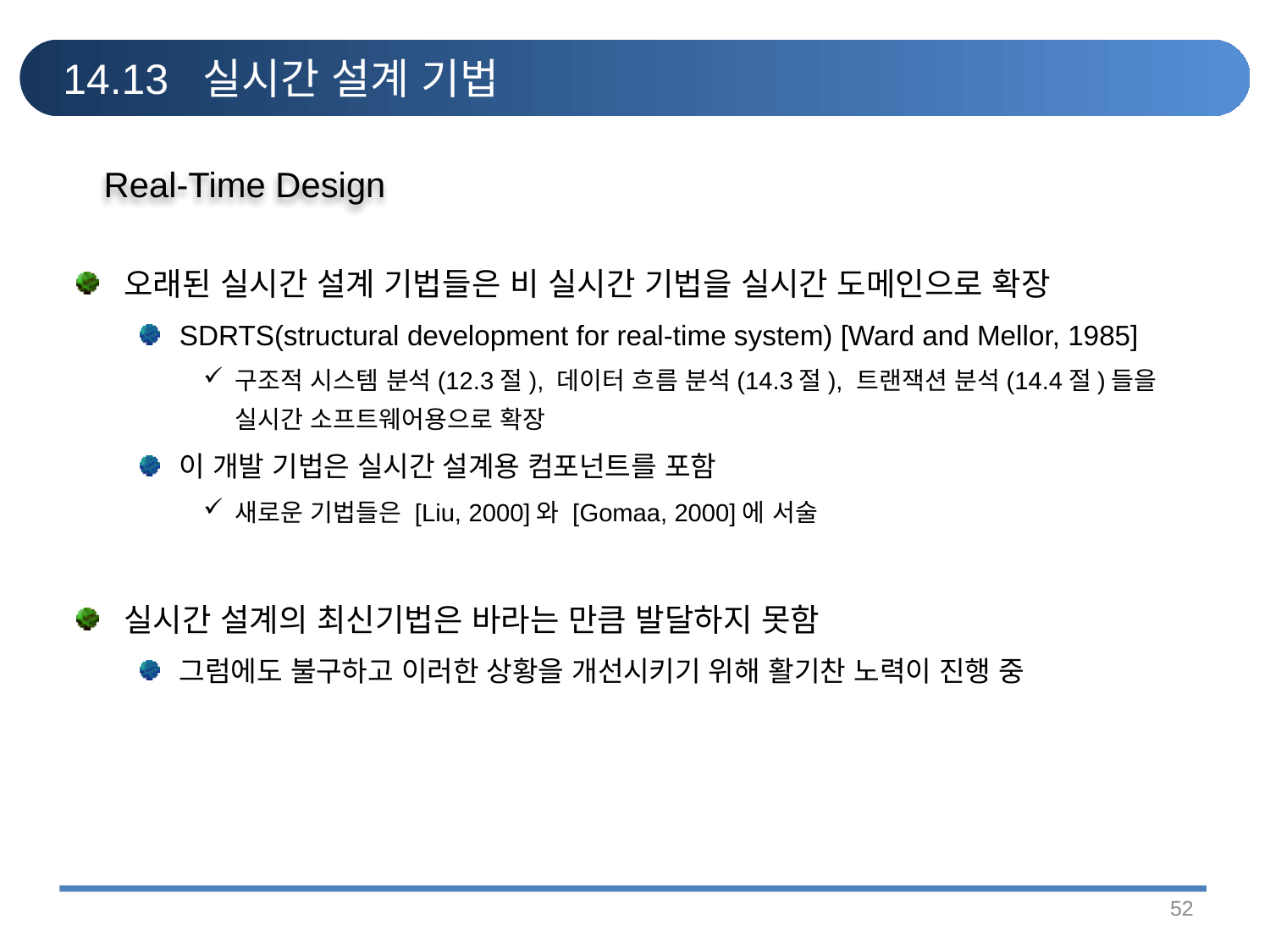

# 14.13  실시간 설계 기법
Real-Time Design
오래된 실시간 설계 기법들은 비 실시간 기법을 실시간 도메인으로 확장
SDRTS(structural development for real-time system) [Ward and Mellor, 1985]
구조적 시스템 분석(12.3절), 데이터 흐름 분석(14.3절), 트랜잭션 분석(14.4절)들을 실시간 소프트웨어용으로 확장
이 개발 기법은 실시간 설계용 컴포넌트를 포함
새로운 기법들은 [Liu, 2000]와 [Gomaa, 2000]에 서술

실시간 설계의 최신기법은 바라는 만큼 발달하지 못함
그럼에도 불구하고 이러한 상황을 개선시키기 위해 활기찬 노력이 진행 중
52